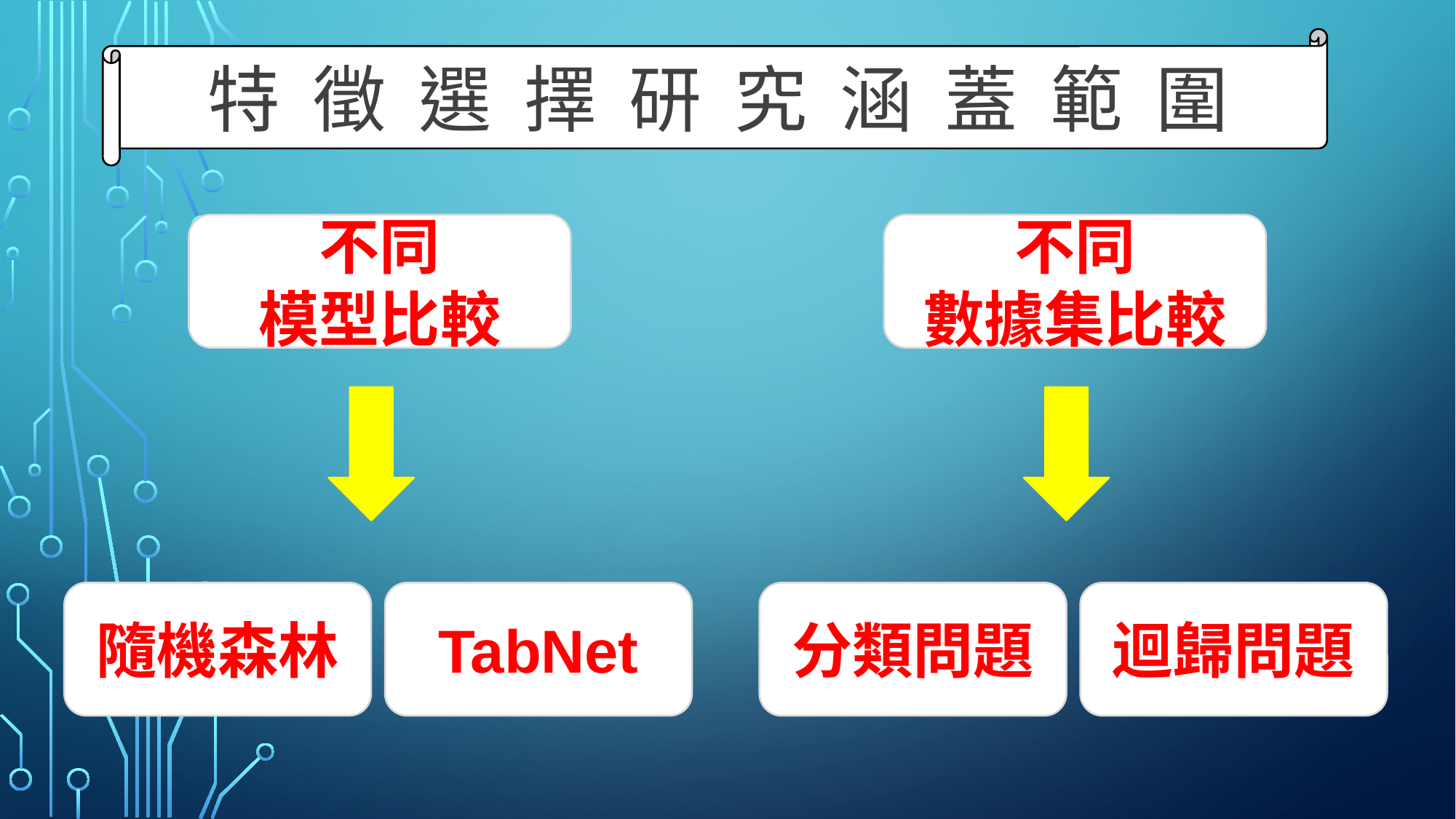

特  徵  選  擇  研  究  涵  蓋  範  圍
不同
模型比較
不同
數據集比較

隨機森林
TabNet
分類問題
迴歸問題